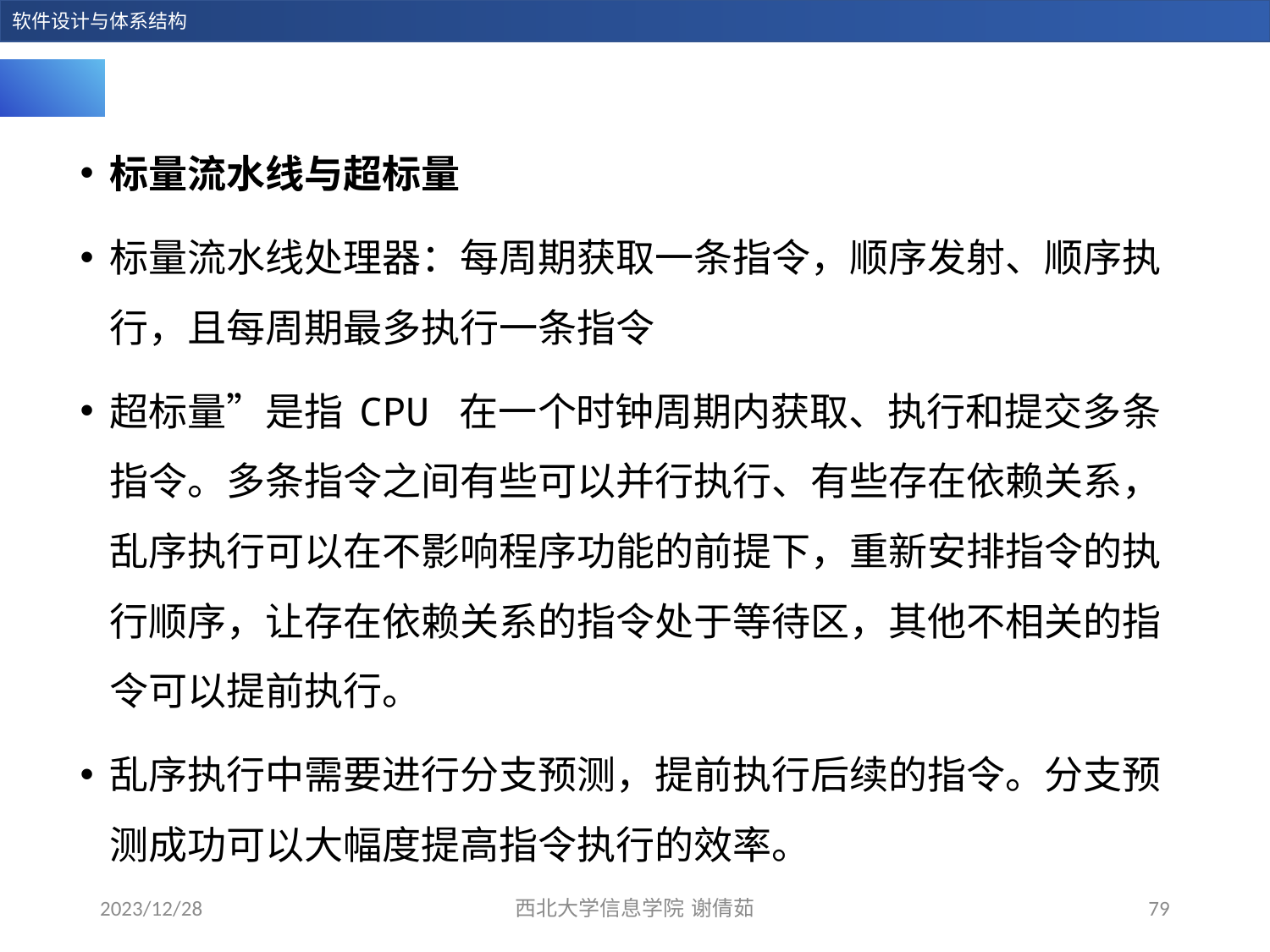

标量流水线与超标量
标量流水线处理器：每周期获取一条指令，顺序发射、顺序执行，且每周期最多执行一条指令
超标量”是指 CPU 在一个时钟周期内获取、执行和提交多条指令。多条指令之间有些可以并行执行、有些存在依赖关系，乱序执行可以在不影响程序功能的前提下，重新安排指令的执行顺序，让存在依赖关系的指令处于等待区，其他不相关的指令可以提前执行。
乱序执行中需要进行分支预测，提前执行后续的指令。分支预测成功可以大幅度提高指令执行的效率。
2023/12/28
西北大学信息学院 谢倩茹
79